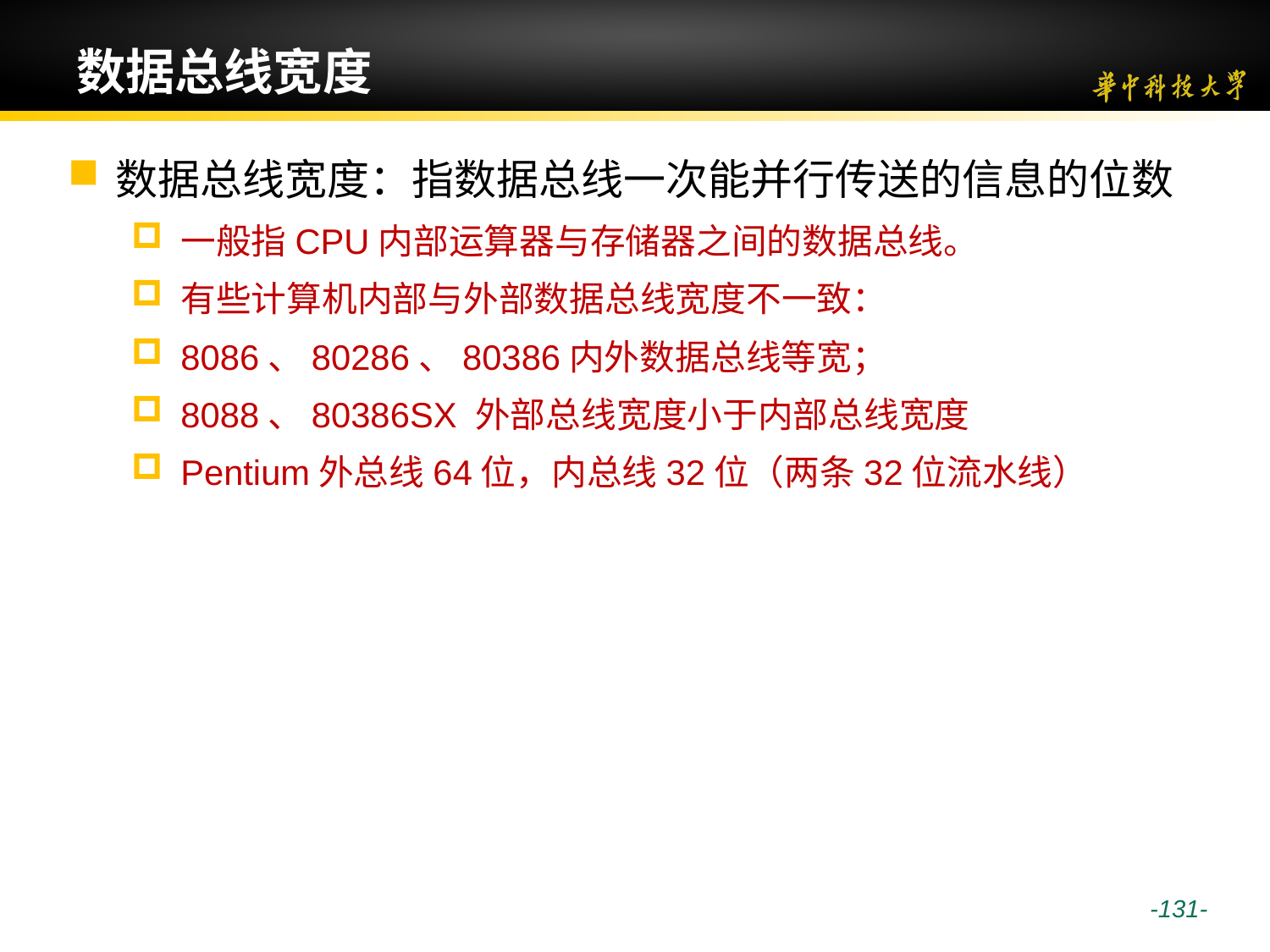

# 数据总线宽度
数据总线宽度：指数据总线一次能并行传送的信息的位数
一般指CPU内部运算器与存储器之间的数据总线。
有些计算机内部与外部数据总线宽度不一致：
8086、80286、80386内外数据总线等宽；
8088、80386SX 外部总线宽度小于内部总线宽度
Pentium外总线64位，内总线32位（两条32位流水线）

 -131-